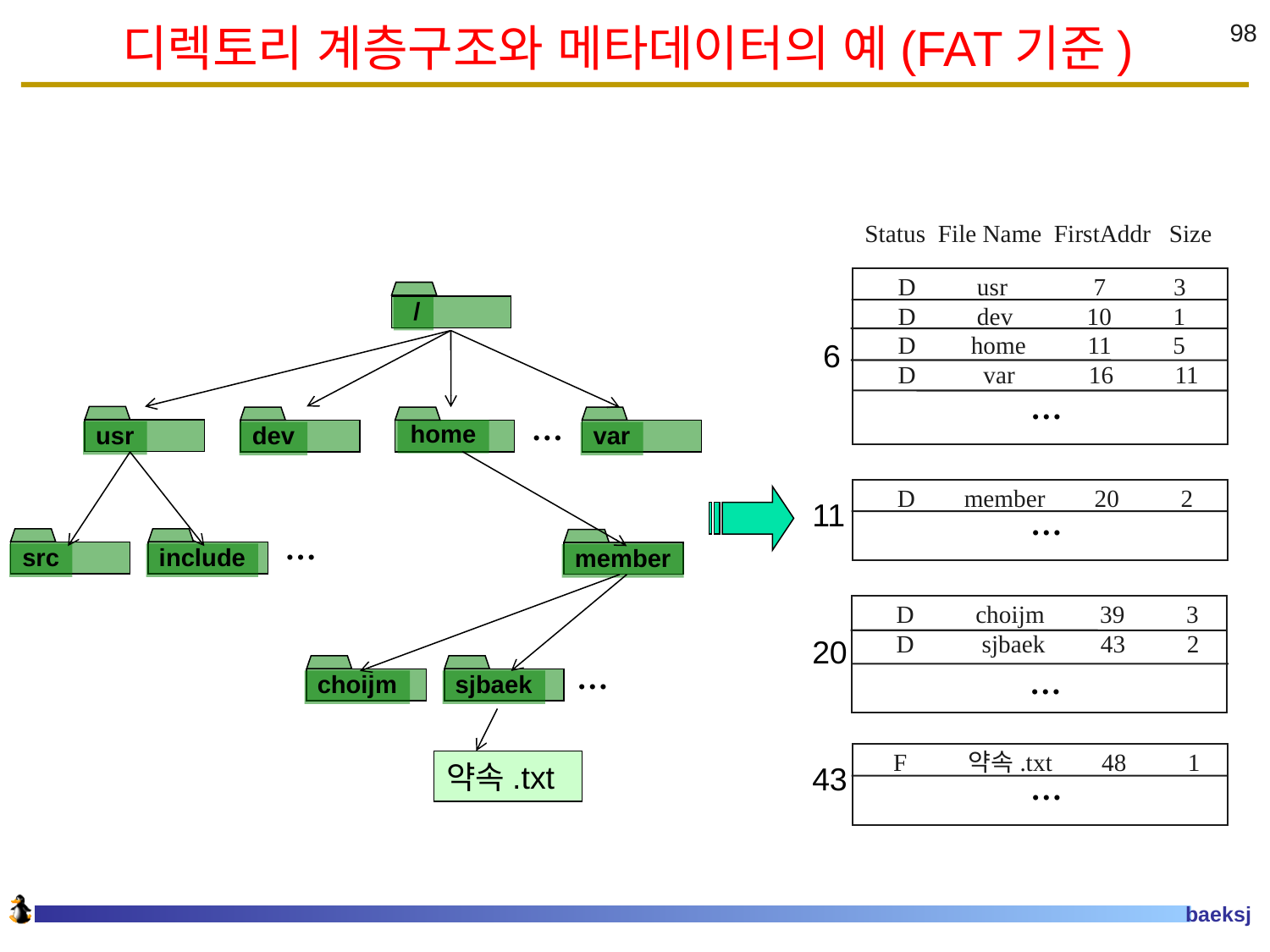

# 디렉토리 계층구조와 메타데이터의 예(FAT기준)
98
Status  File Name  FirstAddr   Size
D          usr              7           3
D          dev            10          1
D         home          11          5
D           var            16          11

 /

6

…

…

home

usr
dev
var

D        member        20          2

11
…

…

src
include
member

D          choijm         39          3
D           sjbaek         43          2

20

…

…

choijm
sjbaek

F         약속.txt        48          1

약속.txt
43
…